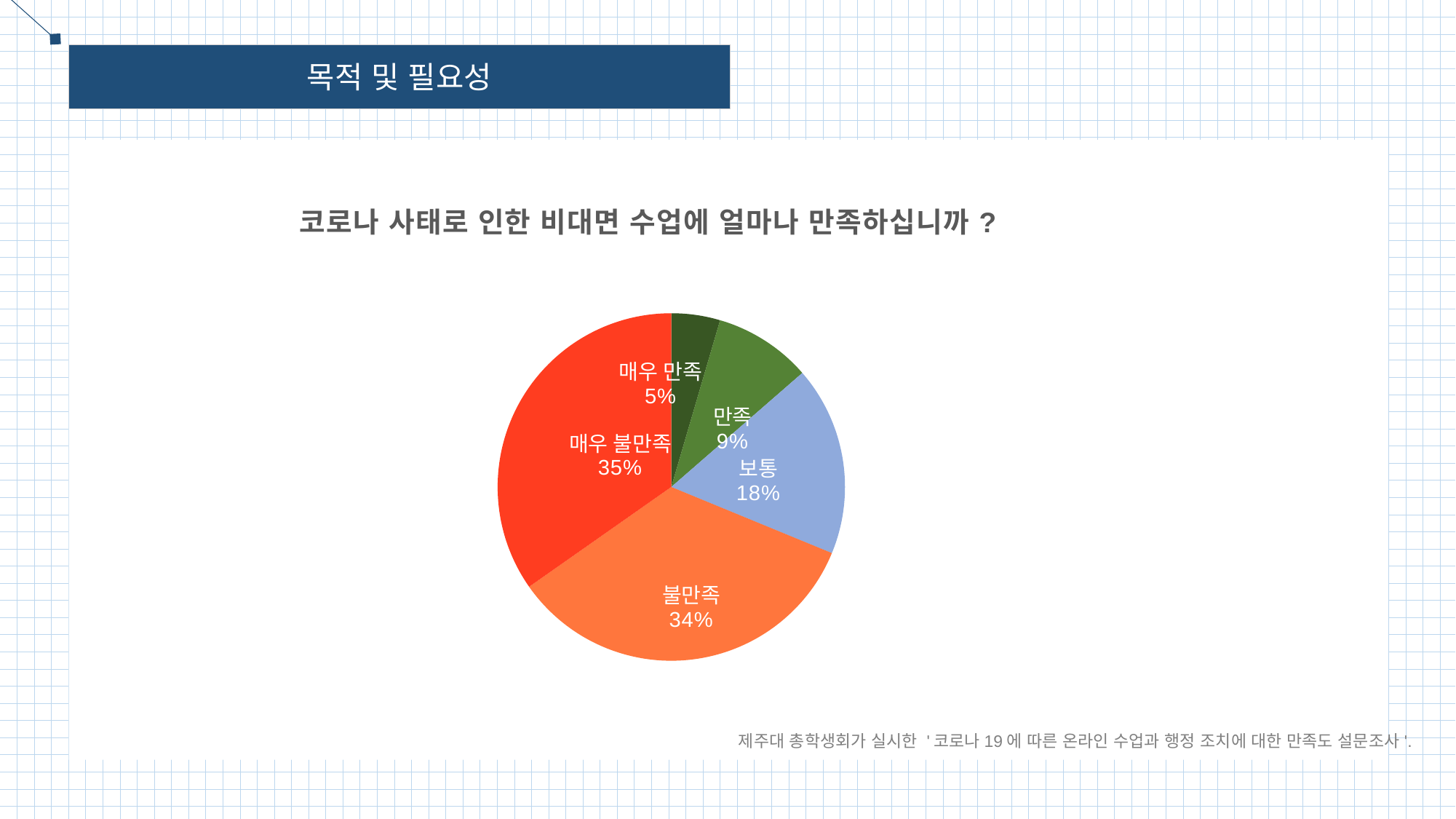

목적 및 필요성

### Chart: 코로나 사태로 인한 비대면 수업에 얼마나 만족하십니까?

| Category | 코로나 사태로 인한 비대면 수업에 얼마나 만족하십니까? |
|---|---|
| 매우 만족 | 85.0 |
| 만족 | 170.0 |
| 보통 | 330.0 |
| 불만족 | 638.0 |
| 매우 불만족 | 651.0 |
제주대 총학생회가 실시한 '코로나19에 따른 온라인 수업과 행정 조치에 대한 만족도 설문조사'.